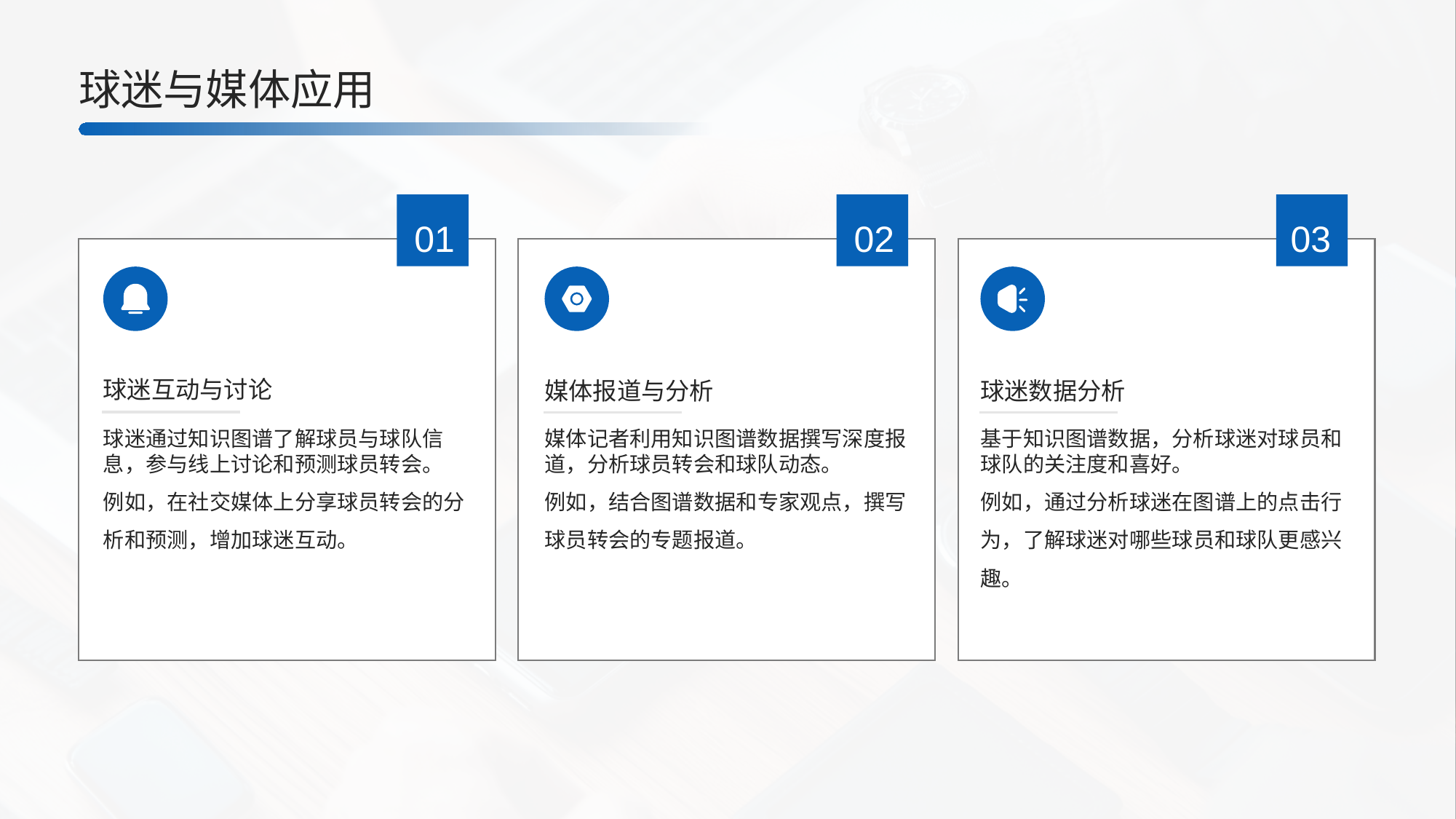

球迷与媒体应用

01
02
03

球迷互动与讨论
媒体报道与分析
球迷数据分析
球迷通过知识图谱了解球员与球队信息，参与线上讨论和预测球员转会。
例如，在社交媒体上分享球员转会的分析和预测，增加球迷互动。
媒体记者利用知识图谱数据撰写深度报道，分析球员转会和球队动态。
例如，结合图谱数据和专家观点，撰写球员转会的专题报道。
基于知识图谱数据，分析球迷对球员和球队的关注度和喜好。
例如，通过分析球迷在图谱上的点击行为，了解球迷对哪些球员和球队更感兴趣。